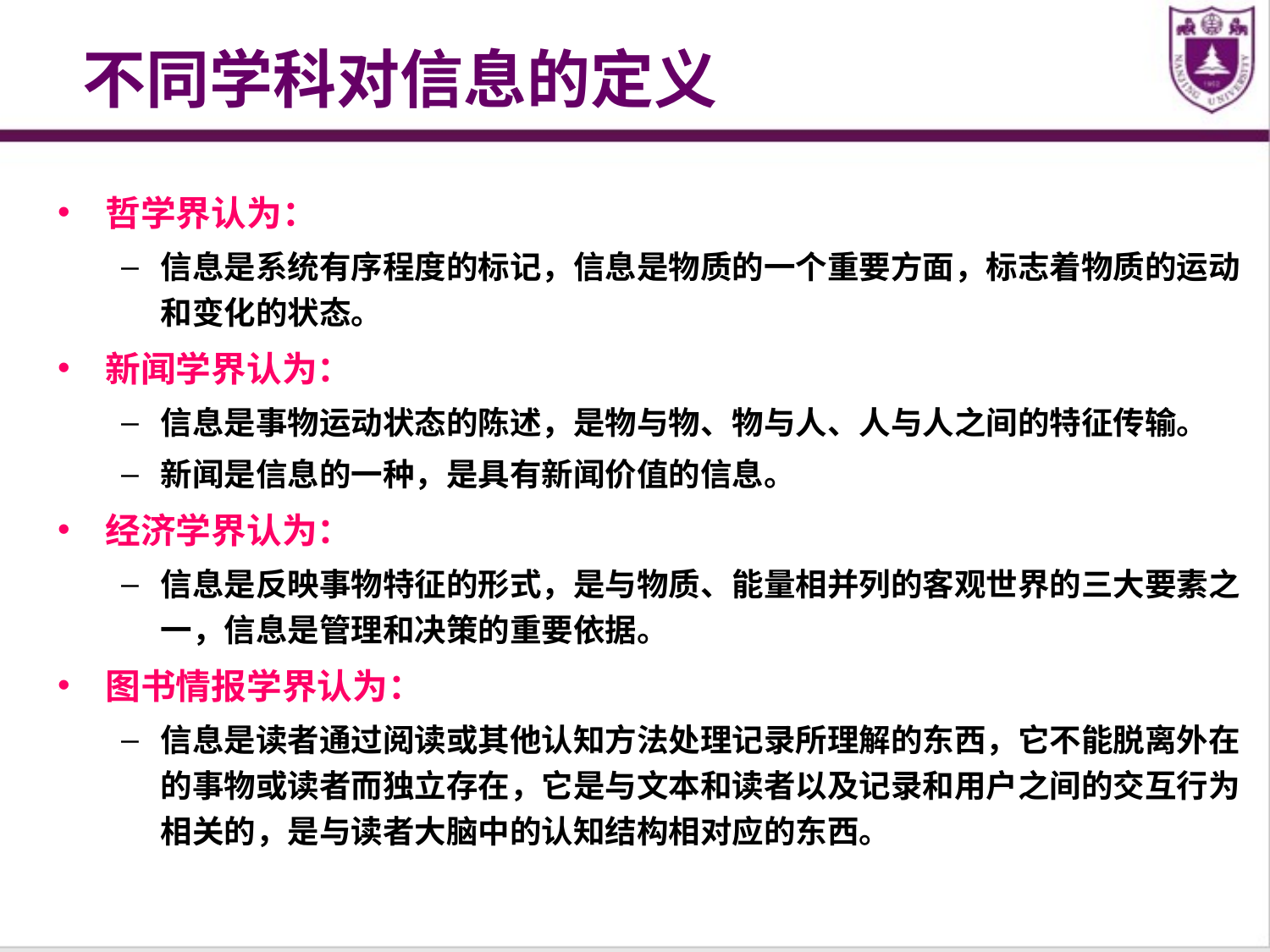

# 不同学科对信息的定义
哲学界认为：
信息是系统有序程度的标记，信息是物质的一个重要方面，标志着物质的运动和变化的状态。
新闻学界认为：
信息是事物运动状态的陈述，是物与物、物与人、人与人之间的特征传输。
新闻是信息的一种，是具有新闻价值的信息。
经济学界认为：
信息是反映事物特征的形式，是与物质、能量相并列的客观世界的三大要素之一，信息是管理和决策的重要依据。
图书情报学界认为：
信息是读者通过阅读或其他认知方法处理记录所理解的东西，它不能脱离外在的事物或读者而独立存在，它是与文本和读者以及记录和用户之间的交互行为相关的，是与读者大脑中的认知结构相对应的东西。